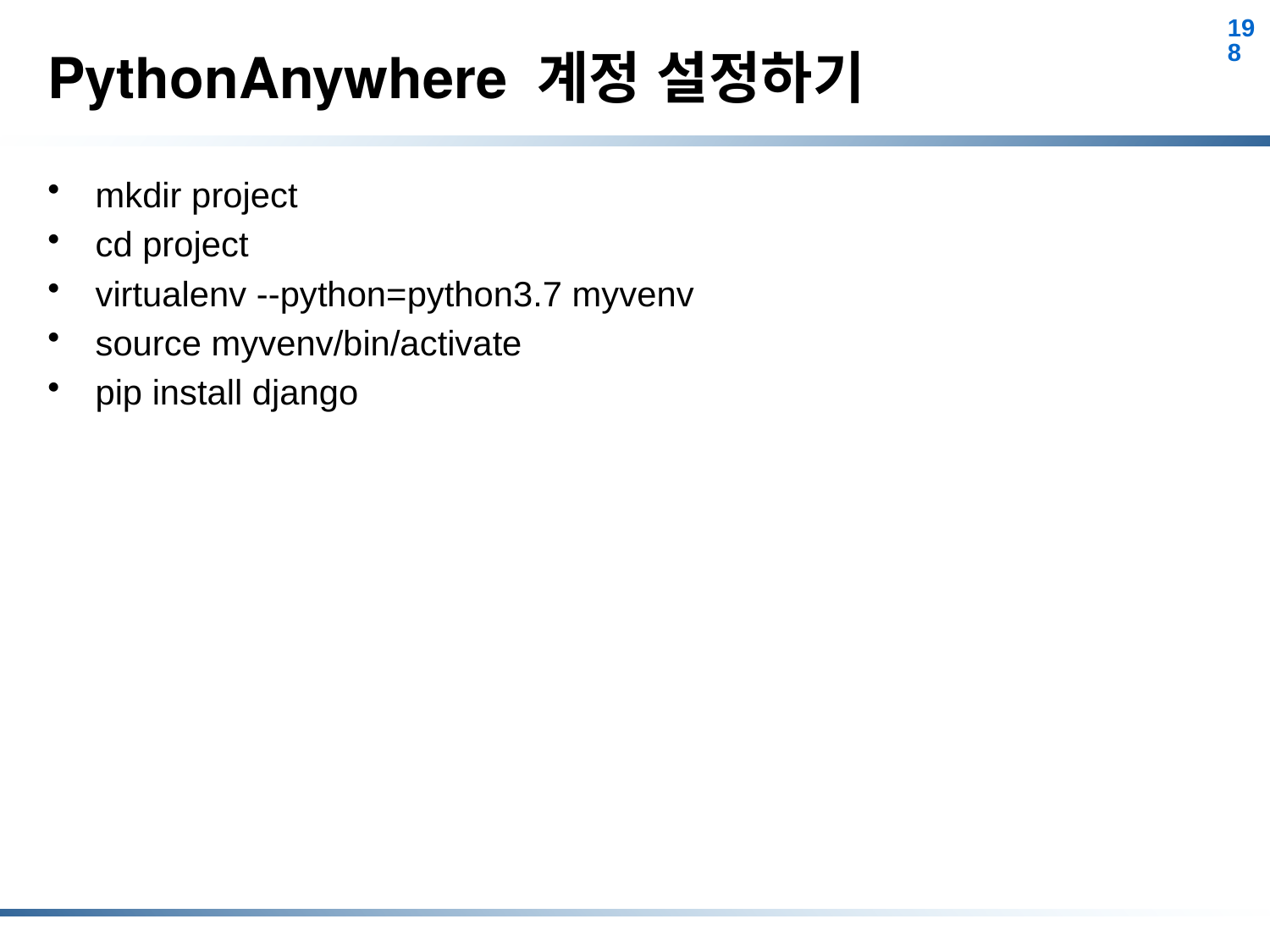

# PythonAnywhere 계정 설정하기
mkdir project
cd project
virtualenv --python=python3.7 myvenv
source myvenv/bin/activate
pip install django